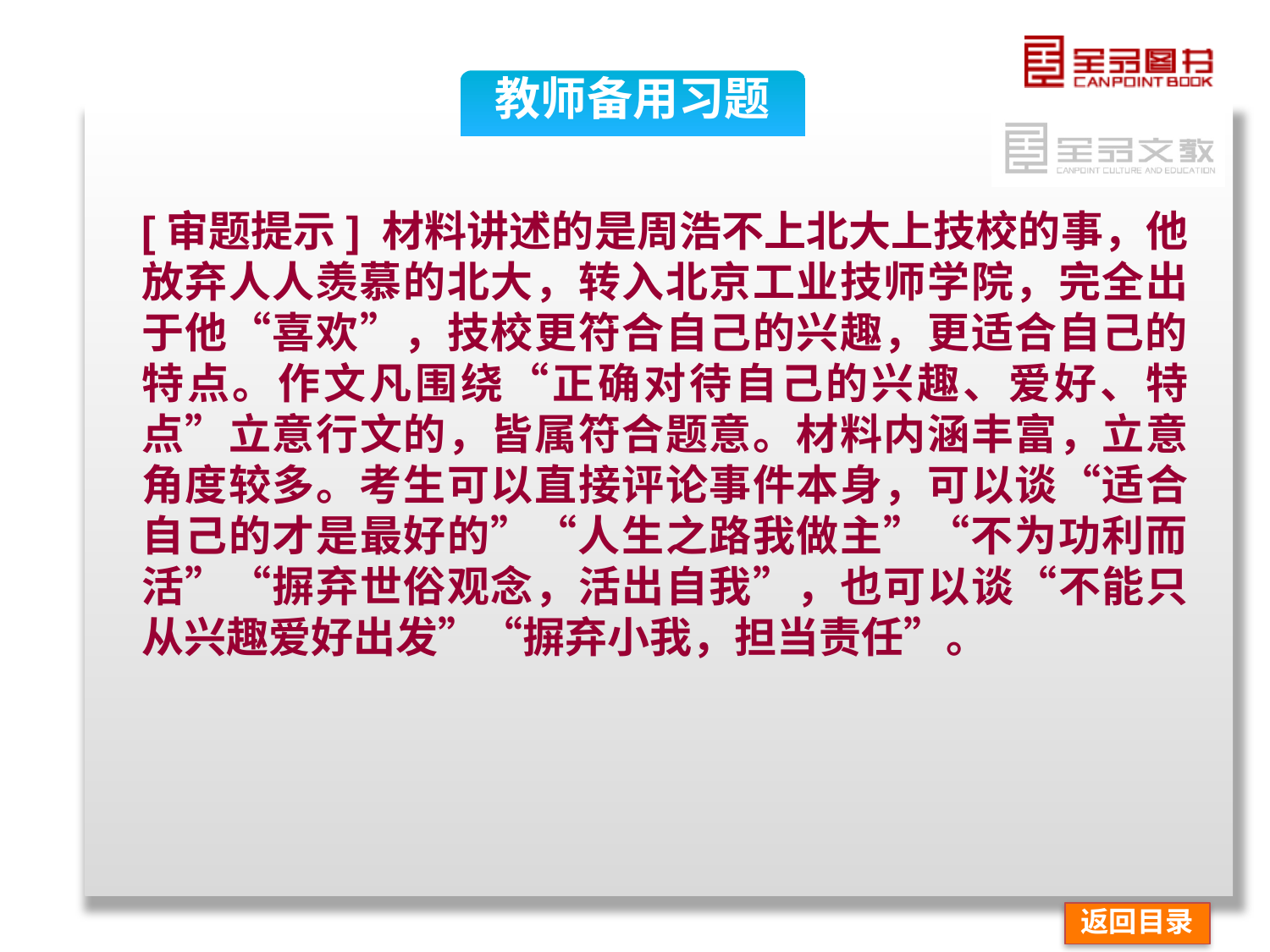

教师备用习题
[审题提示] 材料讲述的是周浩不上北大上技校的事，他放弃人人羡慕的北大，转入北京工业技师学院，完全出于他“喜欢”，技校更符合自己的兴趣，更适合自己的特点。作文凡围绕“正确对待自己的兴趣、爱好、特点”立意行文的，皆属符合题意。材料内涵丰富，立意角度较多。考生可以直接评论事件本身，可以谈“适合自己的才是最好的”“人生之路我做主”“不为功利而活”“摒弃世俗观念，活出自我”，也可以谈“不能只从兴趣爱好出发”“摒弃小我，担当责任”。

返回目录